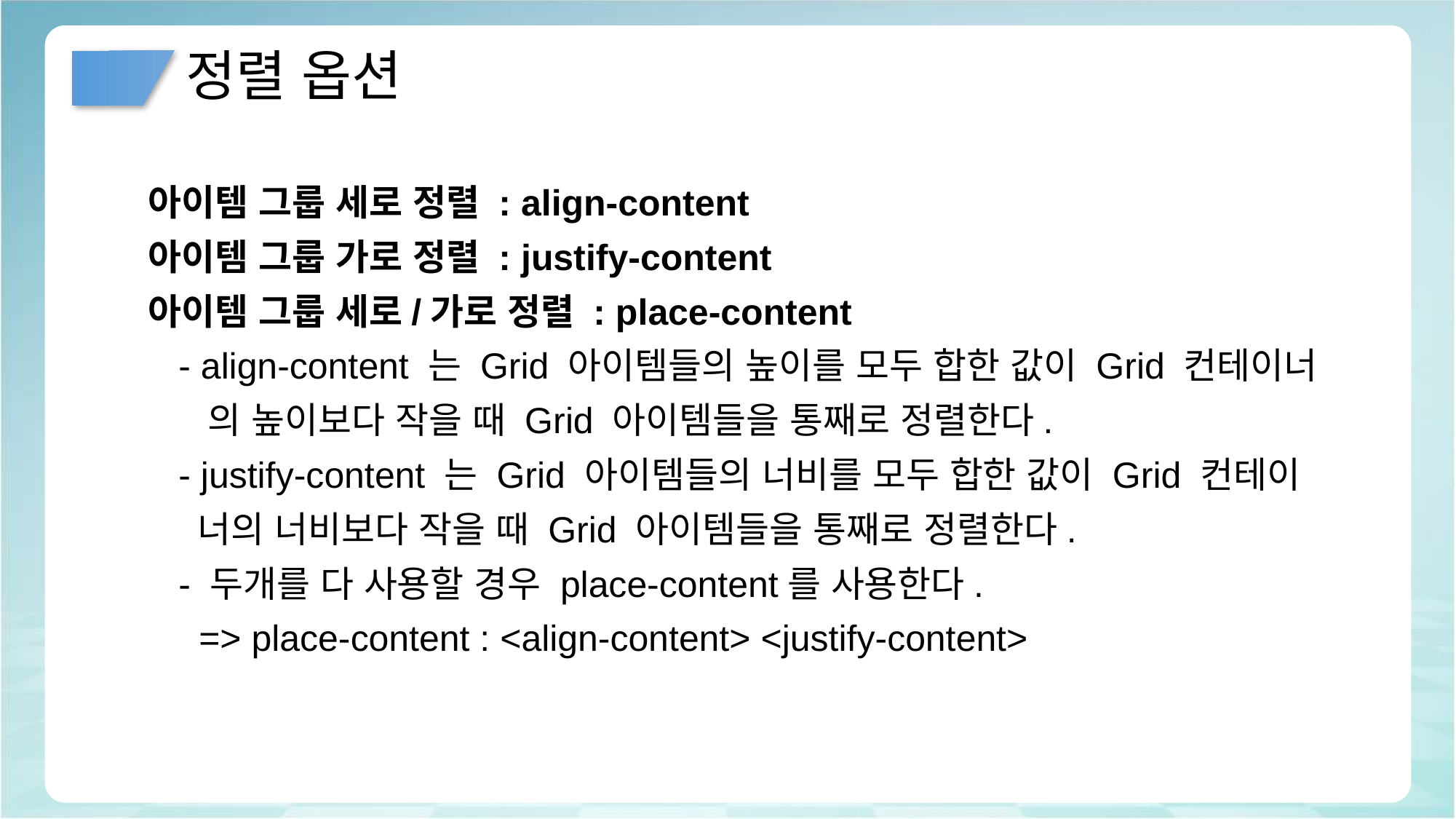

# 정렬 옵션
아이템 그룹 세로 정렬 : align-content
아이템 그룹 가로 정렬 : justify-content
아이템 그룹 세로/가로 정렬 : place-content
   - align-content 는 Grid 아이템들의 높이를 모두 합한 값이 Grid 컨테이너
     의 높이보다 작을 때 Grid 아이템들을 통째로 정렬한다.
   - justify-content 는 Grid 아이템들의 너비를 모두 합한 값이 Grid 컨테이
    너의 너비보다 작을 때 Grid 아이템들을 통째로 정렬한다.
   - 두개를 다 사용할 경우 place-content를 사용한다.
     => place-content : <align-content> <justify-content>